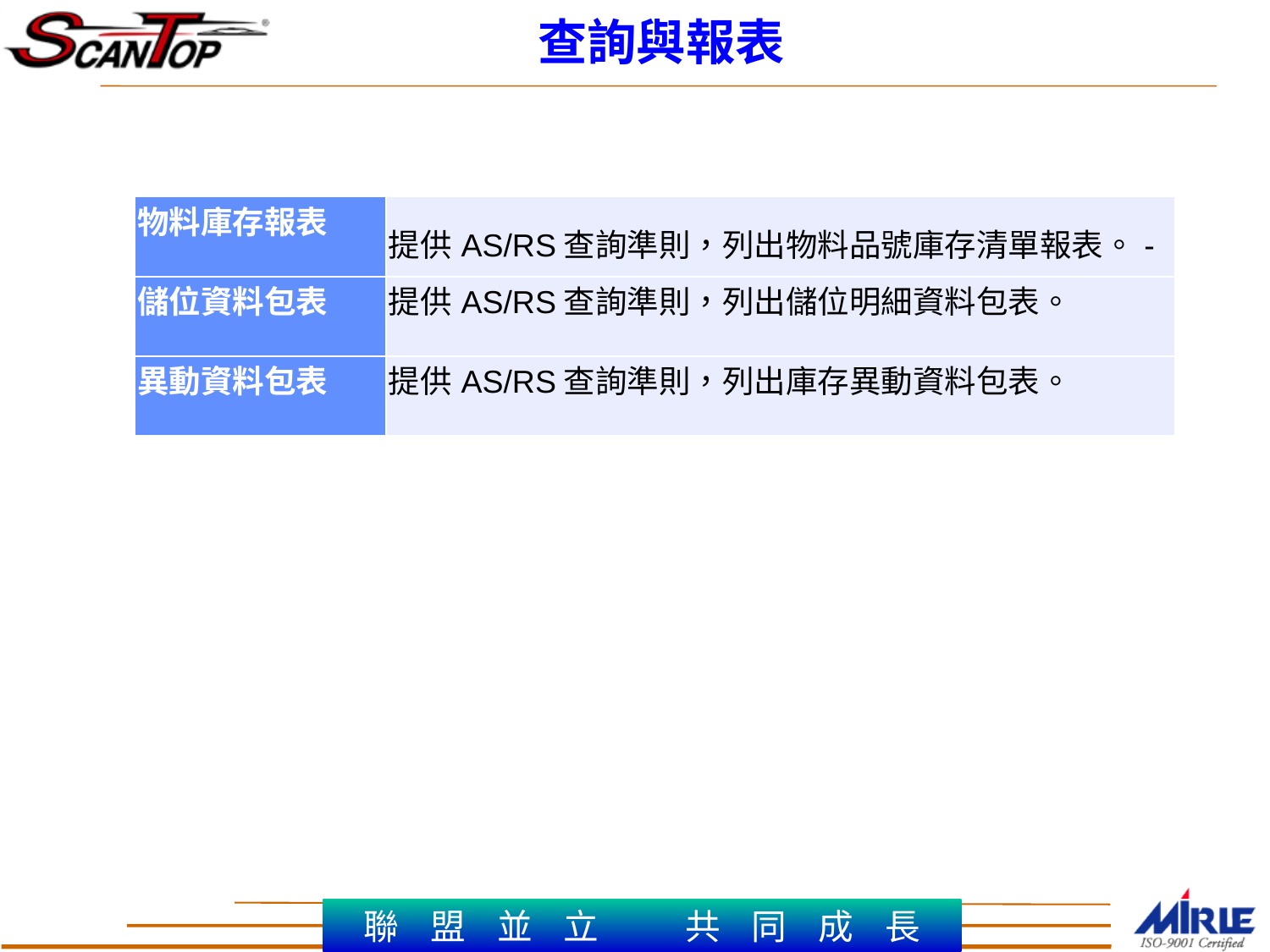

查詢與報表
| 物料庫存報表 | 提供AS/RS查詢準則，列出物料品號庫存清單報表。- |
| --- | --- |
| 儲位資料包表 | 提供AS/RS查詢準則，列出儲位明細資料包表。 |
| 異動資料包表 | 提供AS/RS查詢準則，列出庫存異動資料包表。 |